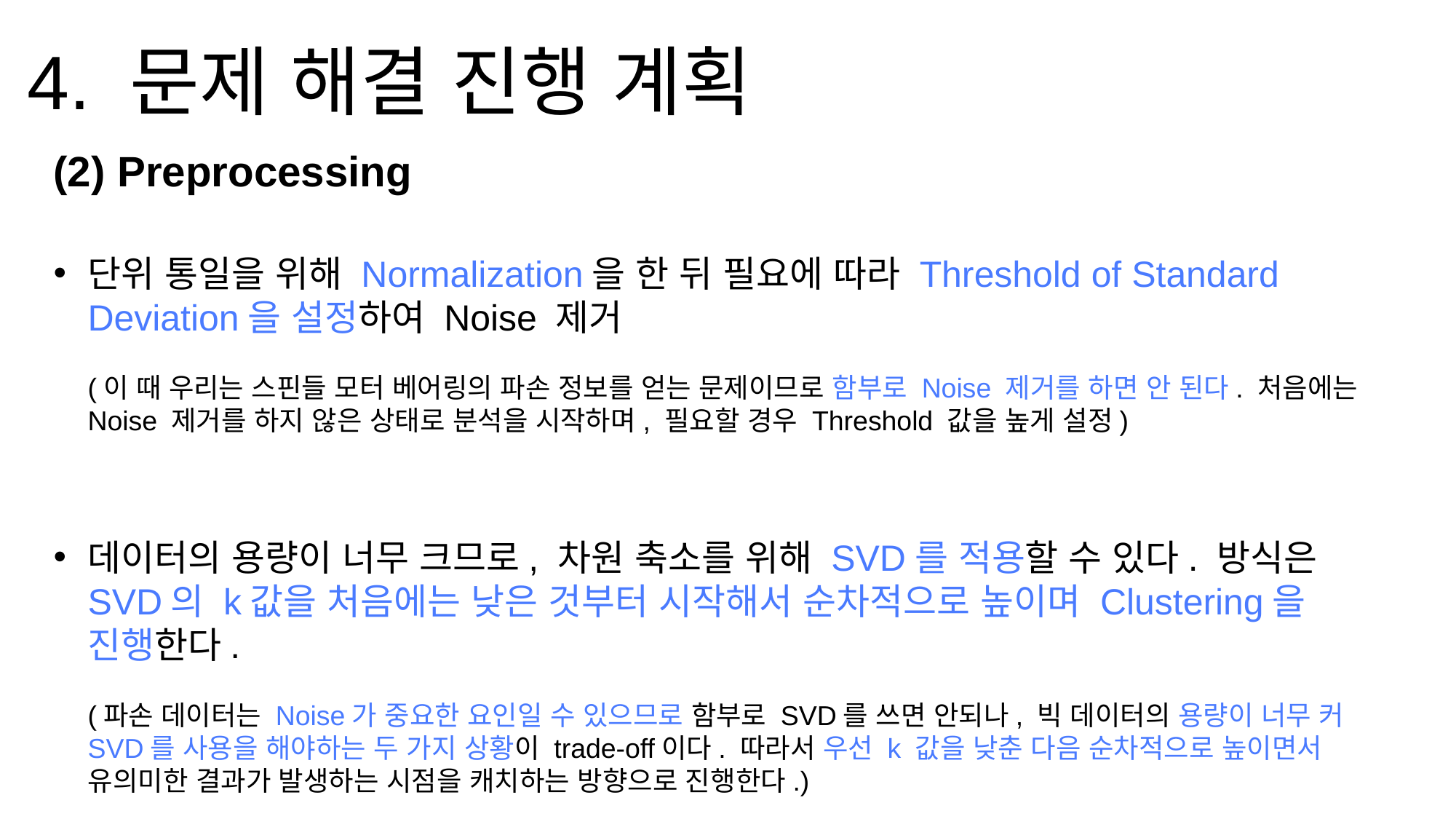

4. 문제 해결 진행 계획
(2) Preprocessing

단위 통일을 위해 Normalization을 한 뒤 필요에 따라 Threshold of Standard Deviation을 설정하여 Noise 제거
(이 때 우리는 스핀들 모터 베어링의 파손 정보를 얻는 문제이므로 함부로 Noise 제거를 하면 안 된다. 처음에는 Noise 제거를 하지 않은 상태로 분석을 시작하며, 필요할 경우 Threshold 값을 높게 설정)

데이터의 용량이 너무 크므로, 차원 축소를 위해 SVD를 적용할 수 있다. 방식은 SVD의 k값을 처음에는 낮은 것부터 시작해서 순차적으로 높이며 Clustering을 진행한다.
(파손 데이터는 Noise가 중요한 요인일 수 있으므로 함부로 SVD를 쓰면 안되나, 빅 데이터의 용량이 너무 커 SVD를 사용을 해야하는 두 가지 상황이 trade-off이다. 따라서 우선 k 값을 낮춘 다음 순차적으로 높이면서 유의미한 결과가 발생하는 시점을 캐치하는 방향으로 진행한다.)